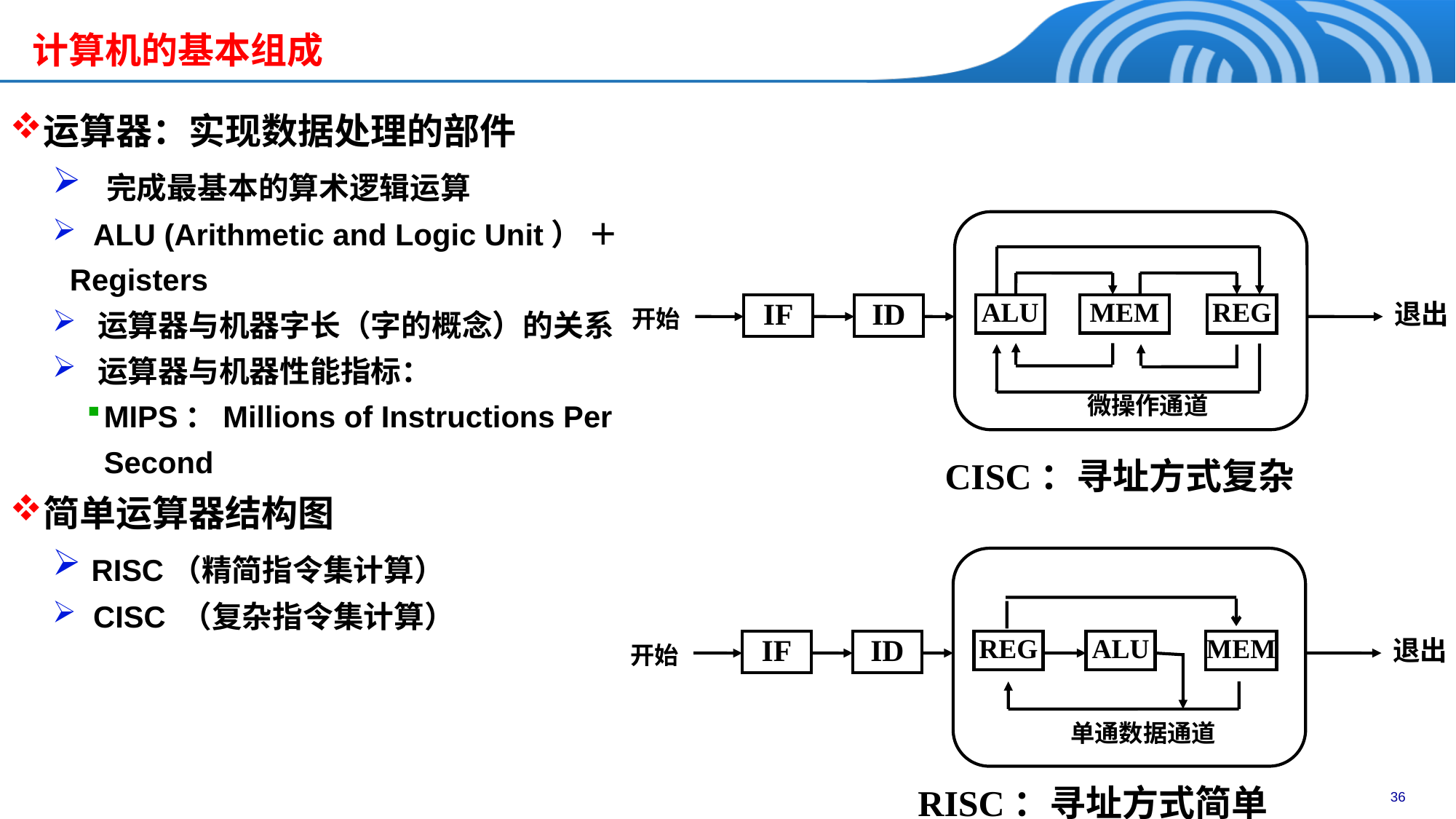

计算机的基本组成
运算器：实现数据处理的部件
  完成最基本的算术逻辑运算
  ALU (Arithmetic and Logic Unit） ＋ Registers
  运算器与机器字长（字的概念）的关系
  运算器与机器性能指标：
MIPS：Millions of Instructions Per Second
简单运算器结构图
 RISC（精简指令集计算）
  CISC （复杂指令集计算）

IF
ID
ALU
MEM
REG
退出
开始

微操作通道

CISC：寻址方式复杂

IF
ID
REG
ALU
MEM
退出
开始

单通数据通道
RISC：寻址方式简单